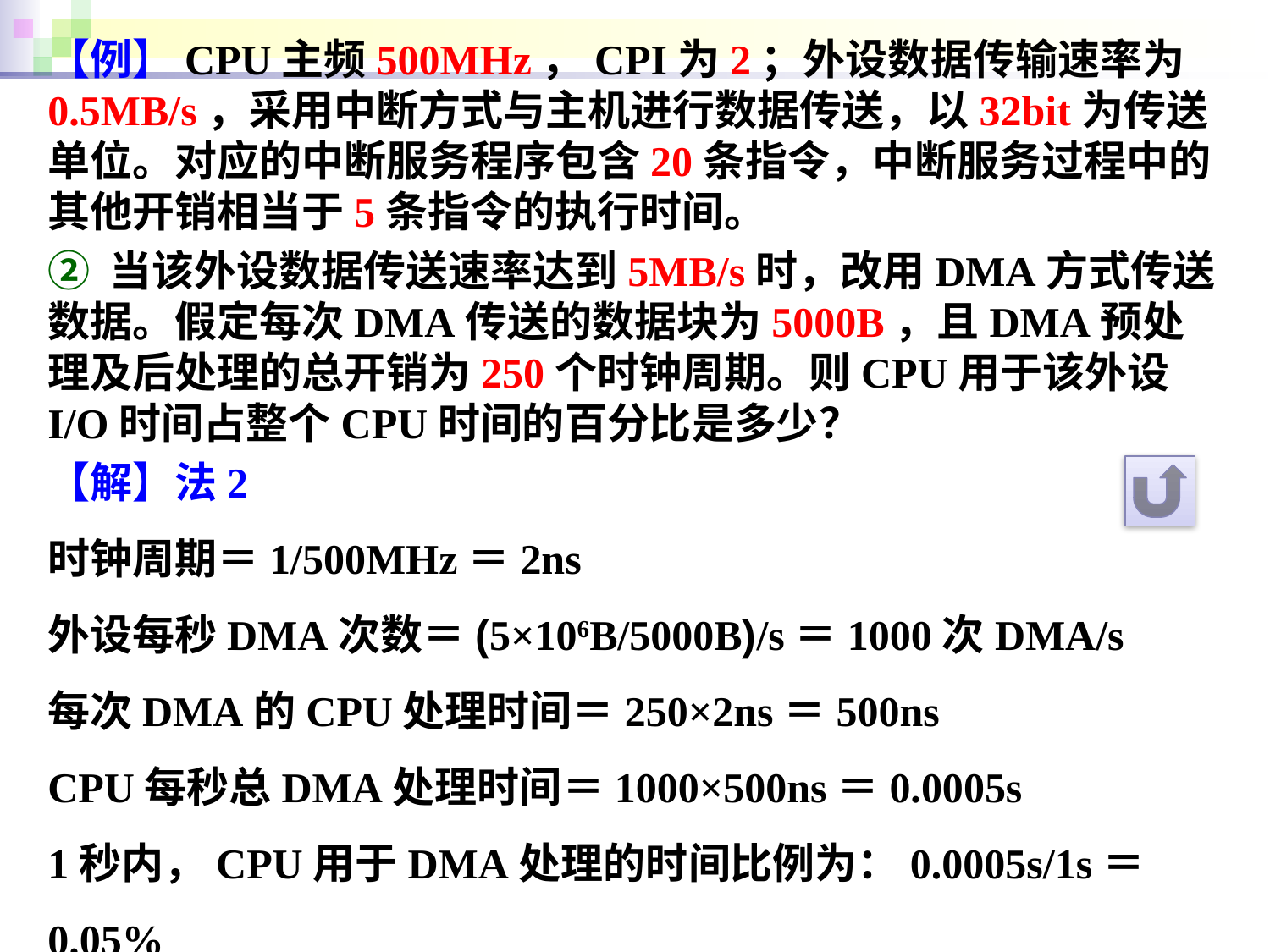

【例】CPU主频500MHz，CPI为2；外设数据传输速率为0.5MB/s，采用中断方式与主机进行数据传送，以32bit为传送单位。对应的中断服务程序包含20条指令，中断服务过程中的其他开销相当于5条指令的执行时间。
② 当该外设数据传送速率达到5MB/s时，改用DMA方式传送数据。假定每次DMA传送的数据块为5000B，且DMA预处理及后处理的总开销为250个时钟周期。则CPU用于该外设I/O时间占整个CPU时间的百分比是多少？
【解】法2
时钟周期＝1/500MHz＝2ns
外设每秒DMA次数＝(5×106B/5000B)/s＝1000次DMA/s
每次DMA的CPU处理时间＝250×2ns＝500ns
CPU每秒总DMA处理时间＝1000×500ns＝0.0005s
1秒内，CPU用于DMA处理的时间比例为：0.0005s/1s＝0.05%